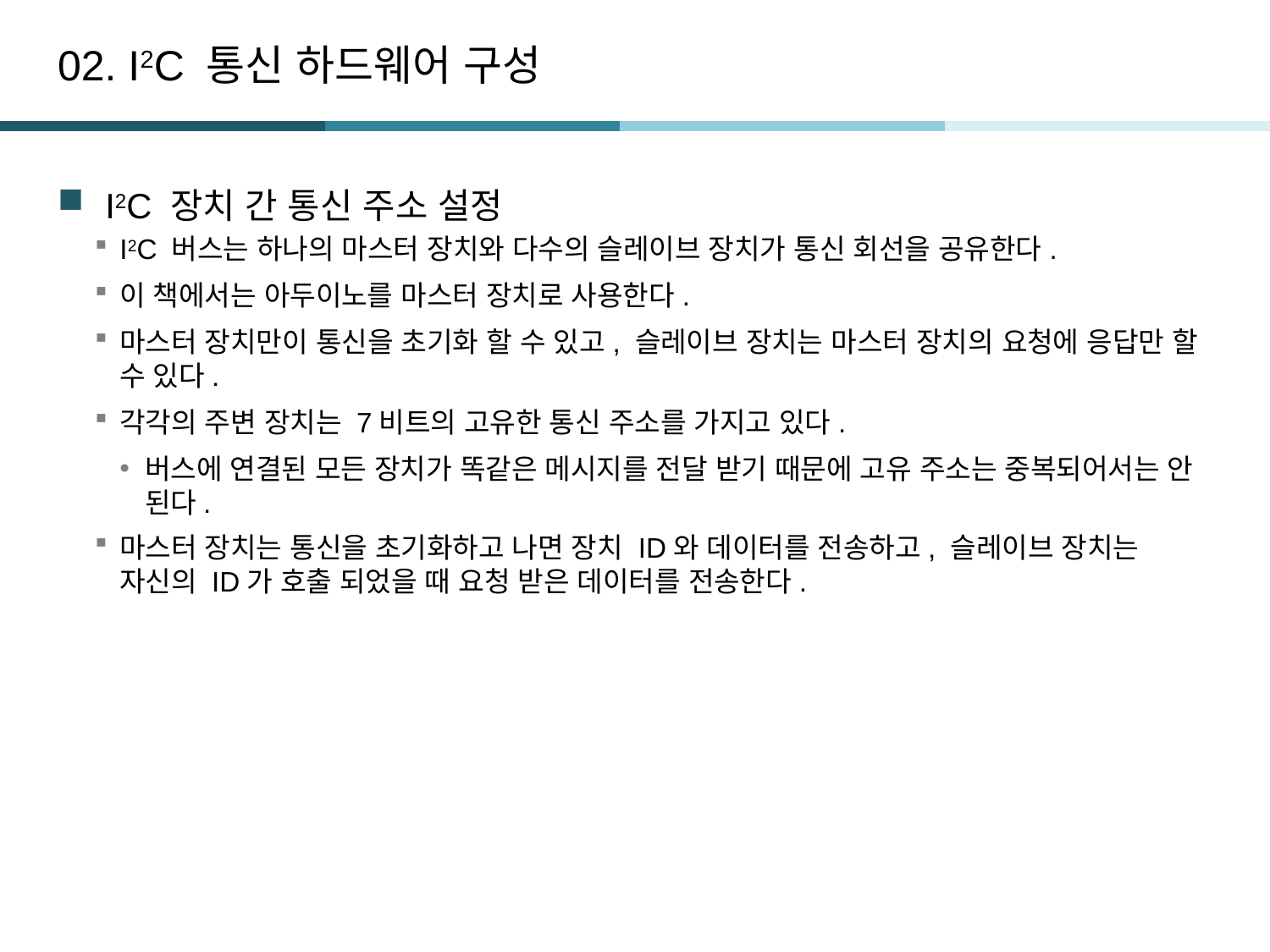

# 02. I2C 통신 하드웨어 구성
I2C 장치 간 통신 주소 설정
I2C 버스는 하나의 마스터 장치와 다수의 슬레이브 장치가 통신 회선을 공유한다.
이 책에서는 아두이노를 마스터 장치로 사용한다.
마스터 장치만이 통신을 초기화 할 수 있고, 슬레이브 장치는 마스터 장치의 요청에 응답만 할 수 있다.
각각의 주변 장치는 7비트의 고유한 통신 주소를 가지고 있다.
버스에 연결된 모든 장치가 똑같은 메시지를 전달 받기 때문에 고유 주소는 중복되어서는 안 된다.
마스터 장치는 통신을 초기화하고 나면 장치 ID와 데이터를 전송하고, 슬레이브 장치는 자신의 ID가 호출 되었을 때 요청 받은 데이터를 전송한다.